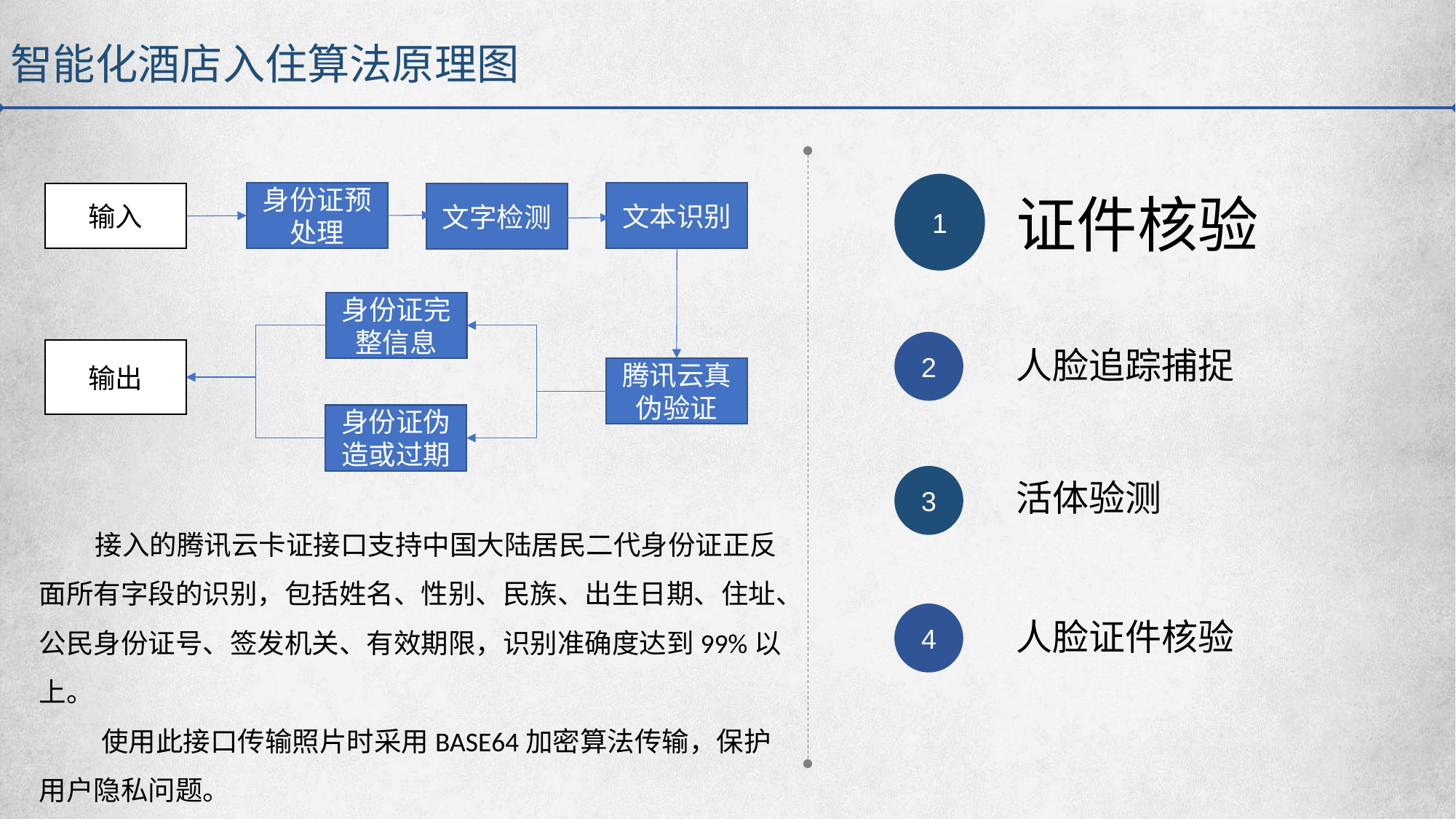

智能化酒店入住算法原理图
1
证件核验
身份证预处理
文本识别
输入
文字检测
身份证完整信息
2
人脸追踪捕捉
输出
腾讯云真伪验证
身份证伪造或过期
3
活体验测
        接入的腾讯云卡证接口支持中国大陆居民二代身份证正反面所有字段的识别，包括姓名、性别、民族、出生日期、住址、公民身份证号、签发机关、有效期限，识别准确度达到99%以上。
         使用此接口传输照片时采用BASE64加密算法传输，保护用户隐私问题。

4
人脸证件核验